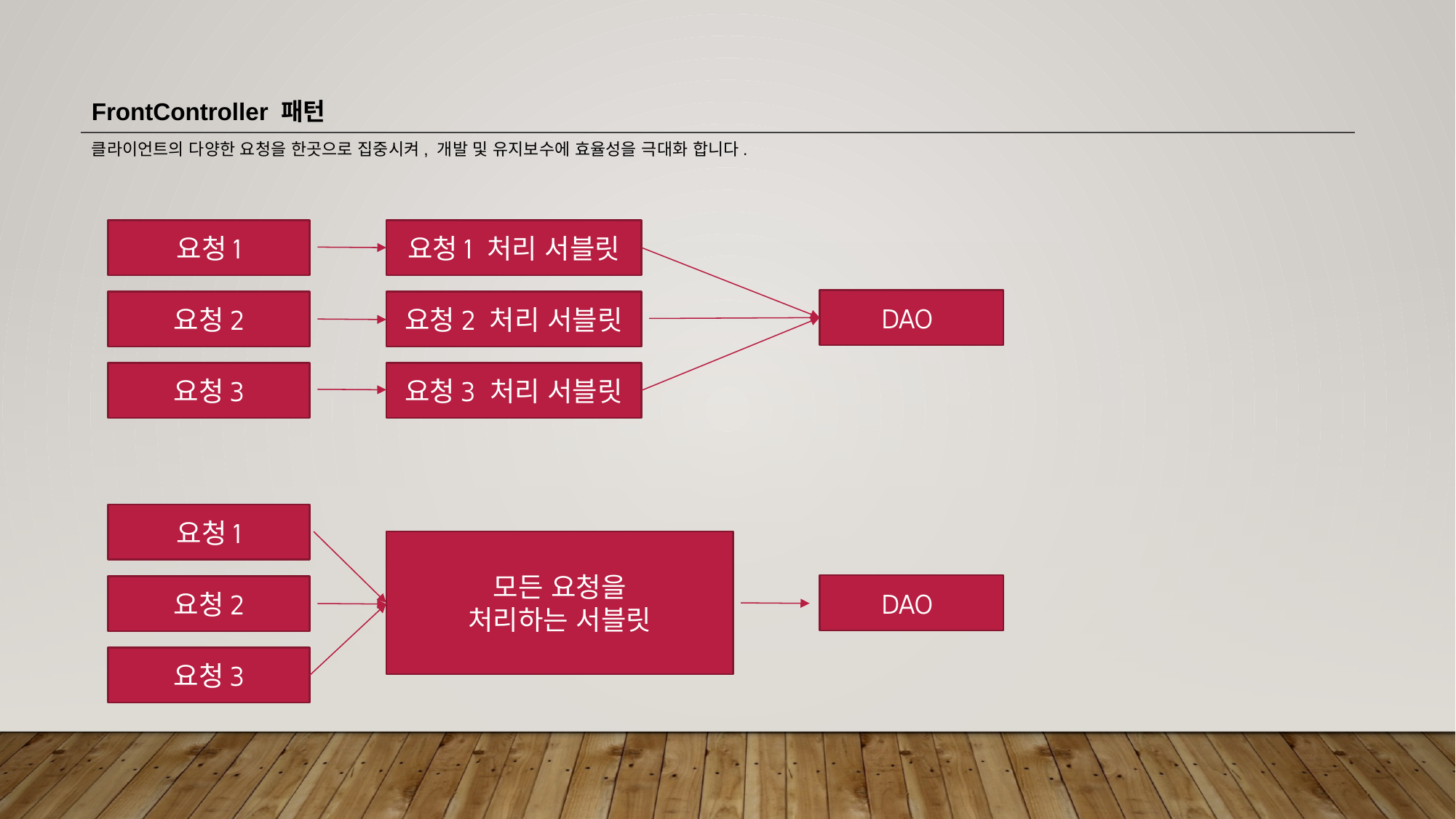

FrontController 패턴
클라이언트의 다양한 요청을 한곳으로 집중시켜, 개발 및 유지보수에 효율성을 극대화 합니다.

요청1
요청1 처리 서블릿
DAO
요청2
요청2 처리 서블릿
요청3
요청3 처리 서블릿
요청1
모든 요청을
처리하는 서블릿
DAO
요청2
요청3